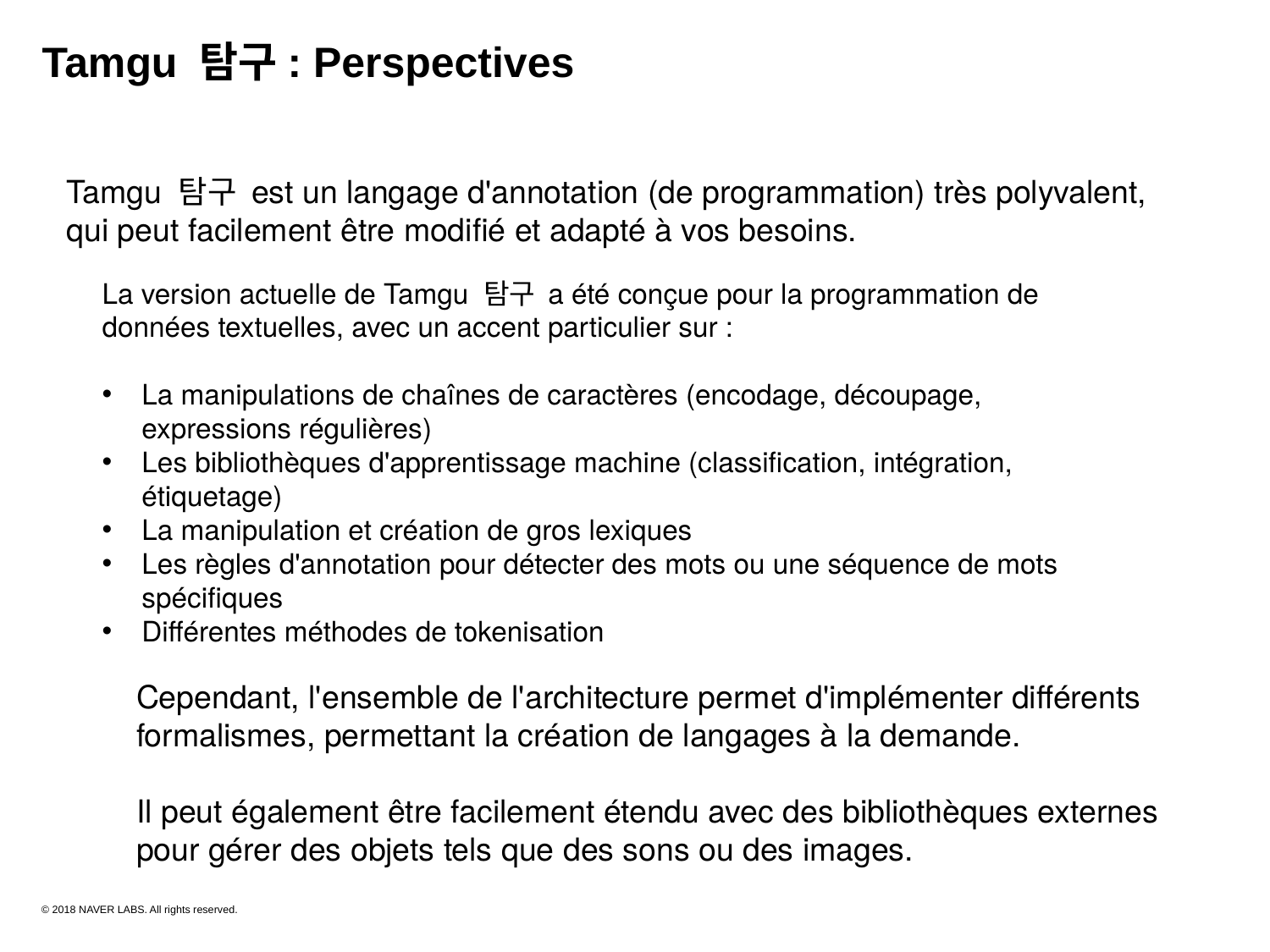

Tamgu 탐구: Perspectives
Tamgu 탐구 est un langage d'annotation (de programmation) très polyvalent, qui peut facilement être modifié et adapté à vos besoins.
La version actuelle de Tamgu 탐구 a été conçue pour la programmation de données textuelles, avec un accent particulier sur :

La manipulations de chaînes de caractères (encodage, découpage, expressions régulières)
Les bibliothèques d'apprentissage machine (classification, intégration, étiquetage)
La manipulation et création de gros lexiques
Les règles d'annotation pour détecter des mots ou une séquence de mots spécifiques
Différentes méthodes de tokenisation
Cependant, l'ensemble de l'architecture permet d'implémenter différents formalismes, permettant la création de langages à la demande.

Il peut également être facilement étendu avec des bibliothèques externes pour gérer des objets tels que des sons ou des images.